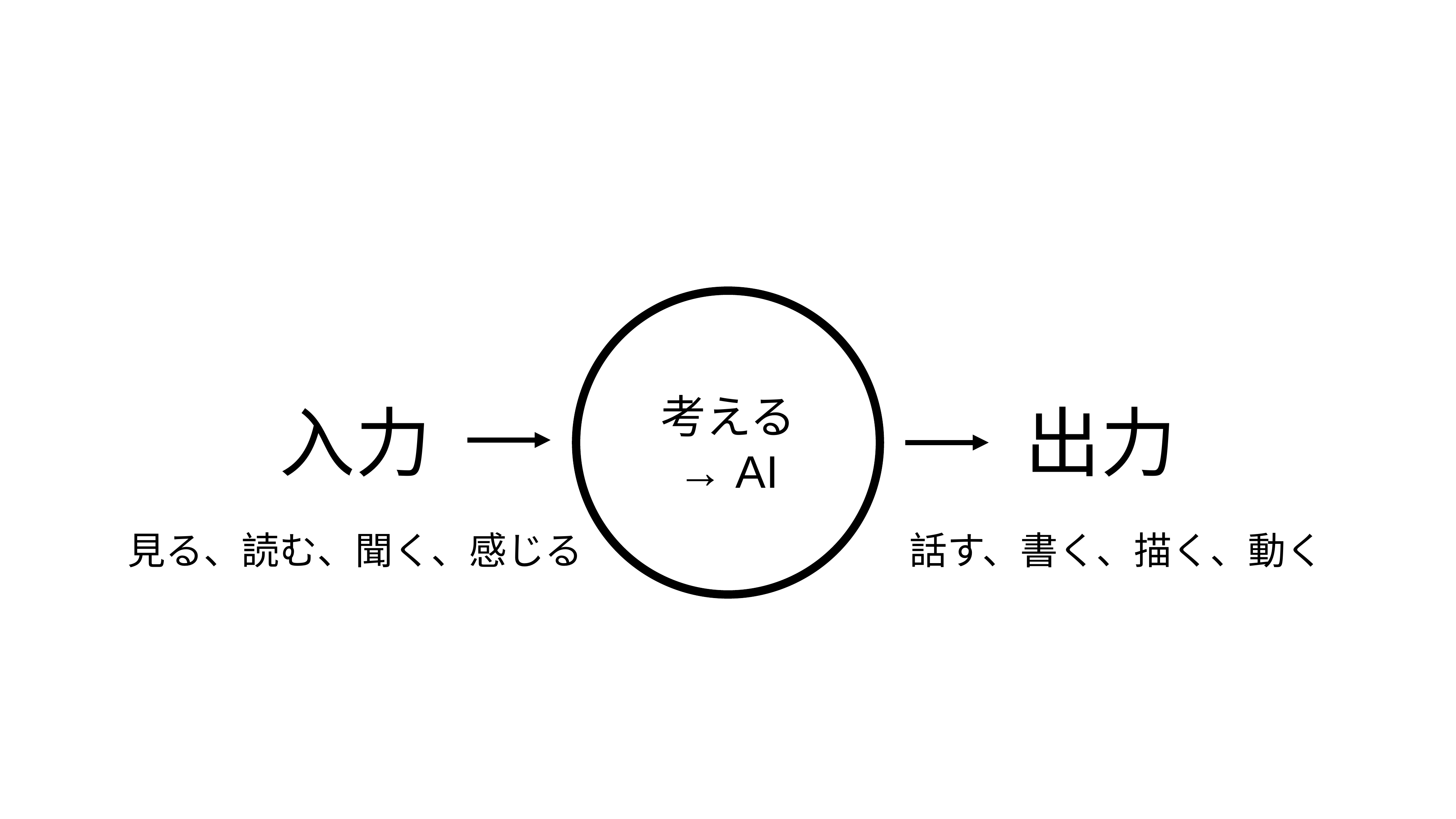

考える
→ AI
入力
出力

見る、読む、聞く、感じる
話す、書く、描く、動く